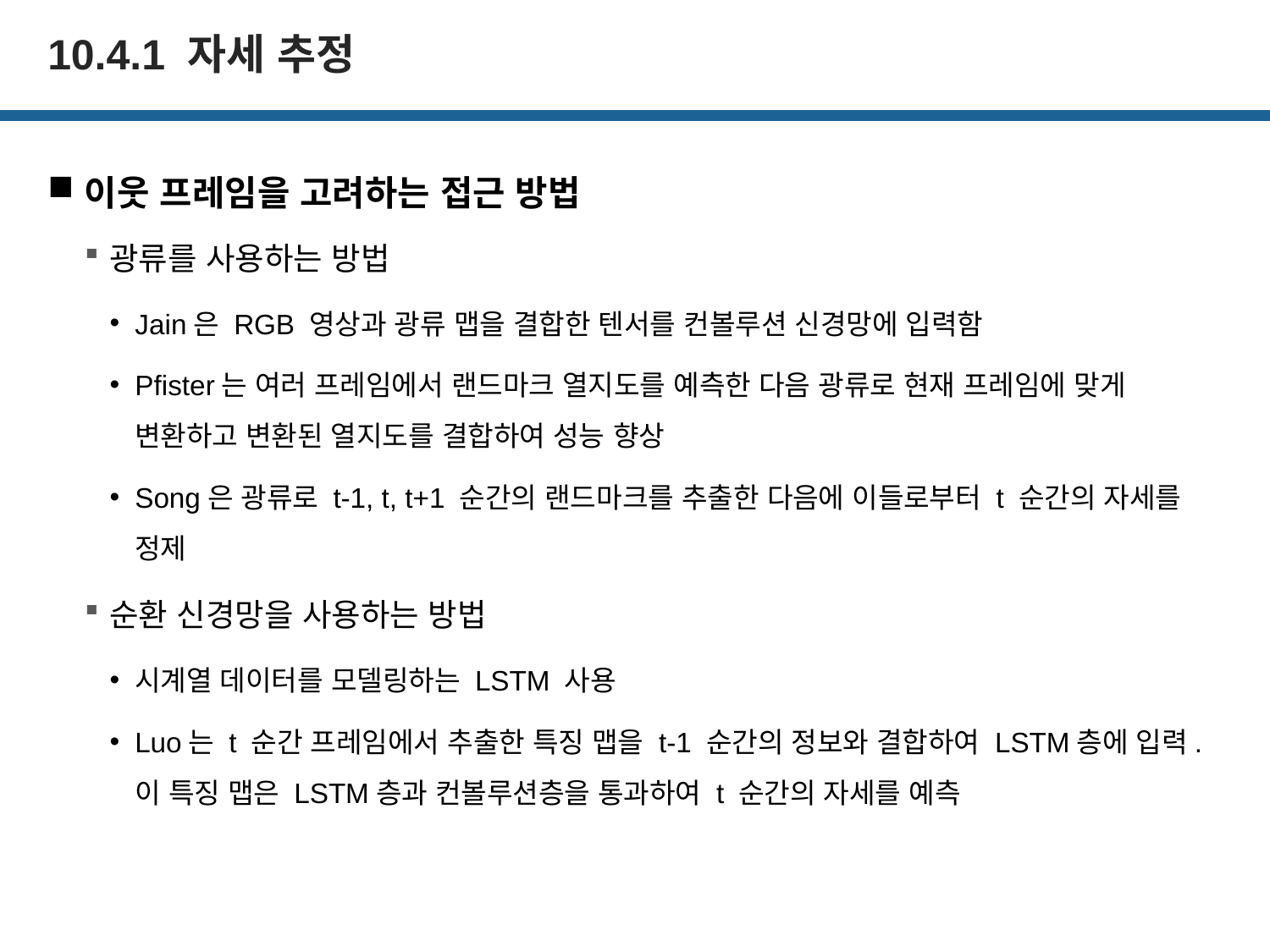

# 10.4.1 자세 추정
이웃 프레임을 고려하는 접근 방법
광류를 사용하는 방법
Jain은 RGB 영상과 광류 맵을 결합한 텐서를 컨볼루션 신경망에 입력함
Pfister는 여러 프레임에서 랜드마크 열지도를 예측한 다음 광류로 현재 프레임에 맞게 변환하고 변환된 열지도를 결합하여 성능 향상
Song은 광류로 t-1, t, t+1 순간의 랜드마크를 추출한 다음에 이들로부터 t 순간의 자세를 정제
순환 신경망을 사용하는 방법
시계열 데이터를 모델링하는 LSTM 사용
Luo는 t 순간 프레임에서 추출한 특징 맵을 t-1 순간의 정보와 결합하여 LSTM층에 입력. 이 특징 맵은 LSTM층과 컨볼루션층을 통과하여 t 순간의 자세를 예측